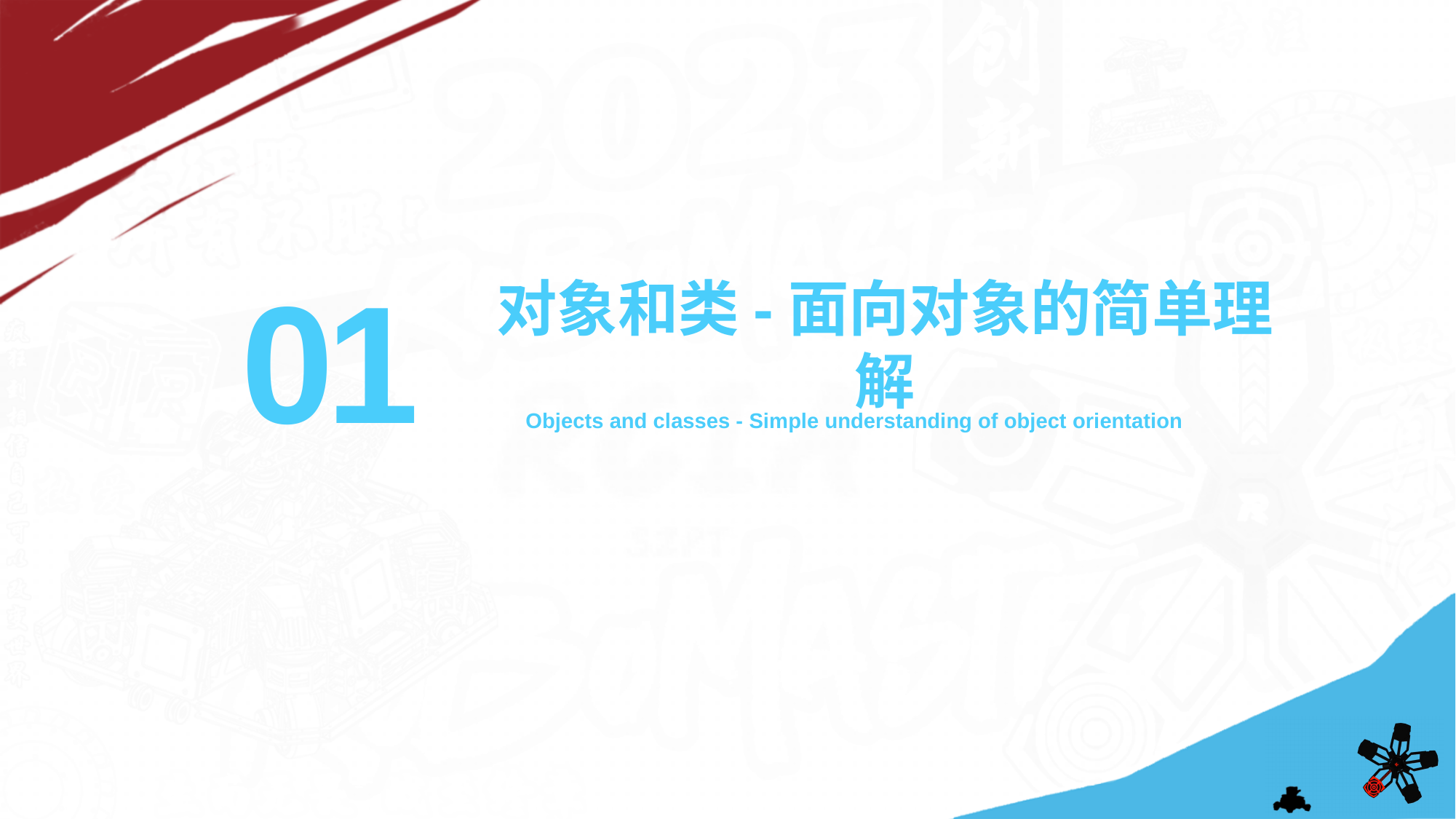

01
对象和类-面向对象的简单理解
Objects and classes - Simple understanding of object orientation